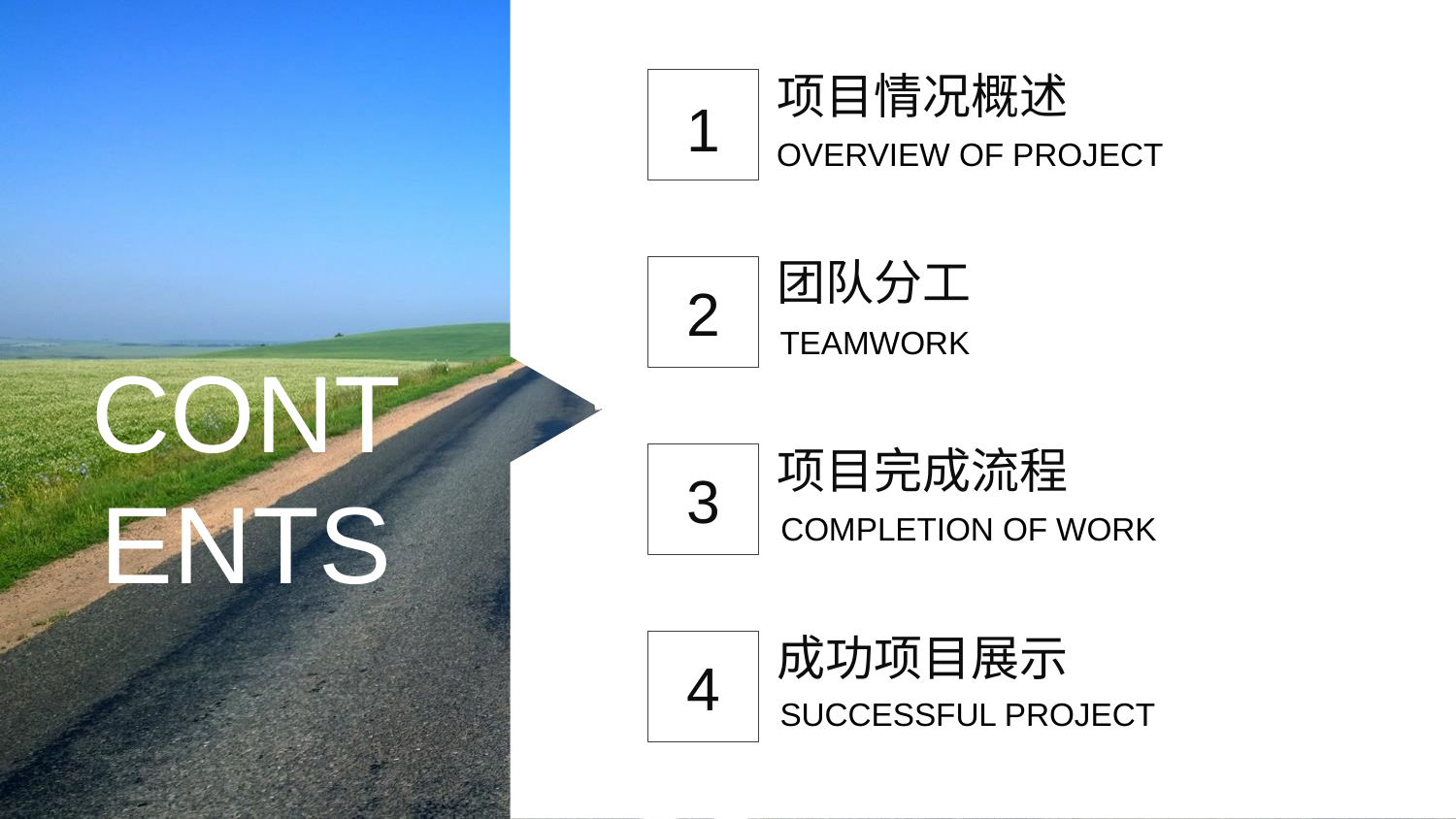

项目情况概述

1
OVERVIEW OF PROJECT
团队分工

2
TEAMWORK
CONTENTS
项目完成流程

3
COMPLETION OF WORK
成功项目展示

4
SUCCESSFUL PROJECT